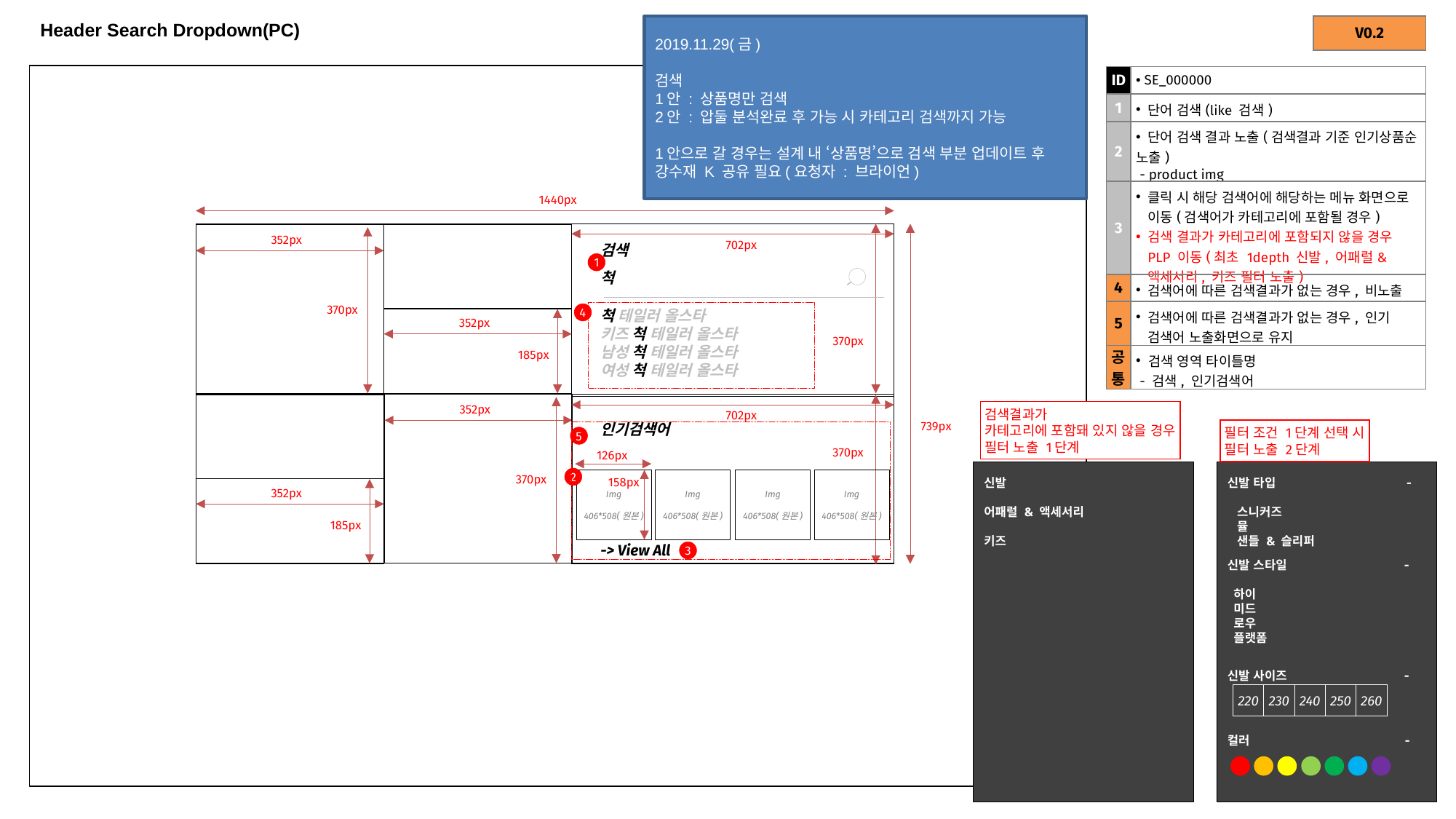

# Header Search Dropdown(PC)
2019.11.29(금)

검색
1안 : 상품명만 검색
2안 : 압둘 분석완료 후 가능 시 카테고리 검색까지 가능

1안으로 갈 경우는 설계 내 ‘상품명’으로 검색 부분 업데이트 후 강수재 K 공유 필요(요청자 : 브라이언)
| V0.2 |
| --- |

| ID | SE\_000000 |
| --- | --- |
| 1 | 단어 검색(like 검색) |
| 2 | 단어 검색 결과 노출(검색결과 기준 인기상품순 노출) - product img |
| 3 | 클릭 시 해당 검색어에 해당하는 메뉴 화면으로 이동(검색어가 카테고리에 포함될 경우) 검색 결과가 카테고리에 포함되지 않을 경우 PLP 이동(최초 1depth 신발, 어패럴&액세서리, 키즈 필터 노출) |
| 4 | 검색어에 따른 검색결과가 없는 경우, 비노출 |
| 5 | 검색어에 따른 검색결과가 없는 경우, 인기 검색어 노출화면으로 유지 |
| 공통 | 검색 영역 타이틀명 - 검색, 인기검색어 |
1440px

352px
702px
검색
1
척

370px
척 테일러 올스타
키즈 척 테일러 올스타
남성 척 테일러 올스타
여성 척 테일러 올스타

4

352px
370px
185px

352px
검색결과가
카테고리에 포함돼 있지 않을 경우
필터 노출 1단계
702px
739px
인기검색어
필터 조건 1단계 선택 시
필터 노출 2단계

5
370px
126px

370px
2
Img

406*508(원본)
Img

406*508(원본)
Img

406*508(원본)
Img

406*508(원본)
신발 타입                                     -

  스니커즈
  뮬
  샌들 & 슬리퍼
신발

어패럴 & 액세서리

키즈
158px

352px
185px
3
-> View All
신발 스타일                                 -

 하이
 미드
 로우
 플랫폼
신발 사이즈                                 -
220
230
240
250
260
컬러                                            -